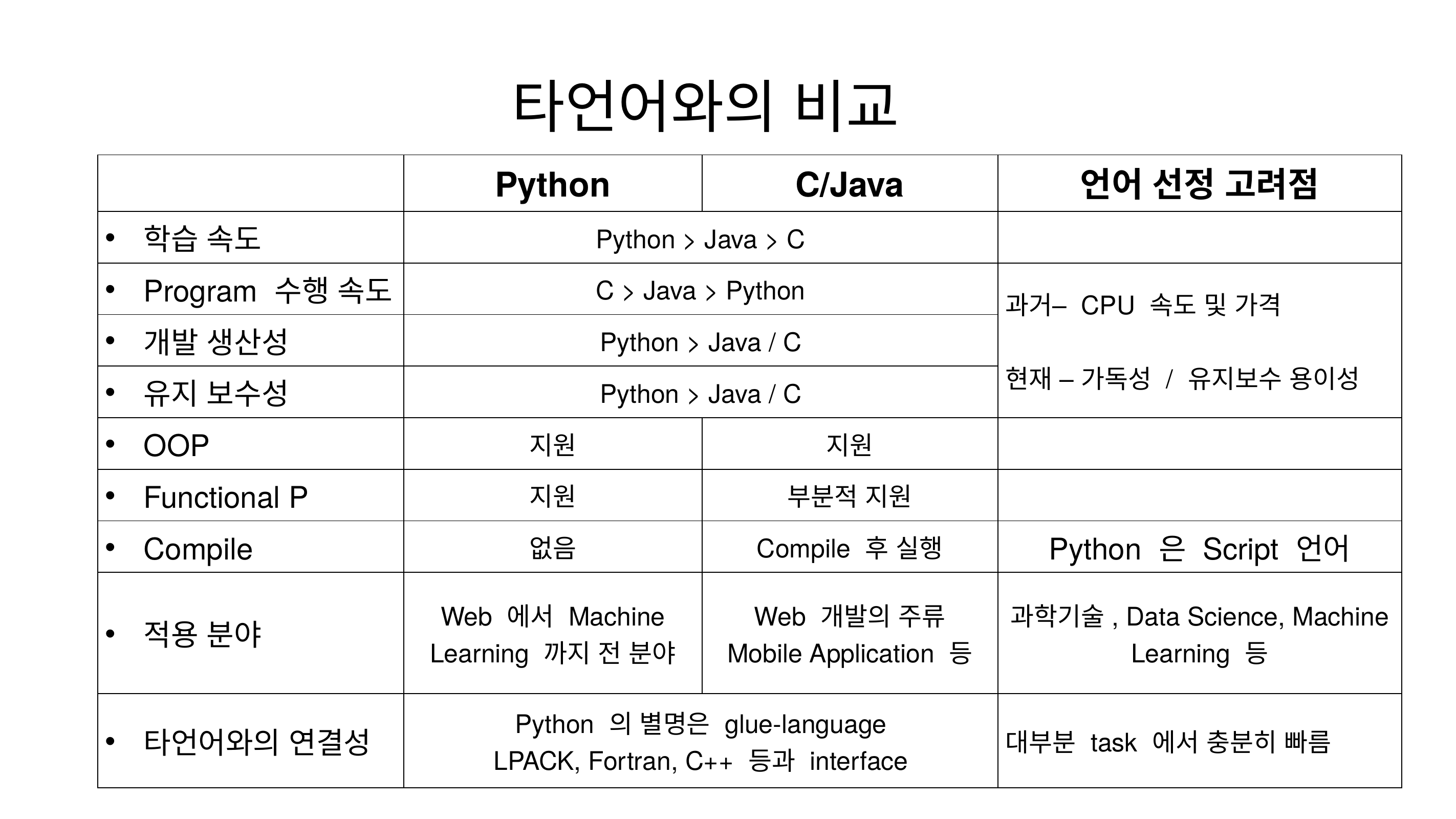

# 타언어와의 비교
|  | Python | C/Java | 언어 선정 고려점 |
| --- | --- | --- | --- |
| 학습 속도 | Python > Java > C |  |  |
| Program 수행 속도 | C > Java > Python |  | 과거– CPU 속도 및 가격 현재 – 가독성 / 유지보수 용이성 |
| 개발 생산성 | Python > Java / C |  |  |
| 유지 보수성 | Python > Java / C |  |  |
| OOP | 지원 | 지원 |  |
| Functional P | 지원 | 부분적 지원 |  |
| Compile | 없음 | Compile 후 실행 | Python 은 Script 언어 |
| 적용 분야 | Web 에서 Machine Learning 까지 전 분야 | Web 개발의 주류 Mobile Application 등 | 과학기술, Data Science, Machine Learning 등 |
| 타언어와의 연결성 | Python 의 별명은 glue-language LPACK, Fortran, C++ 등과 interface |  | 대부분 task 에서 충분히 빠름 |